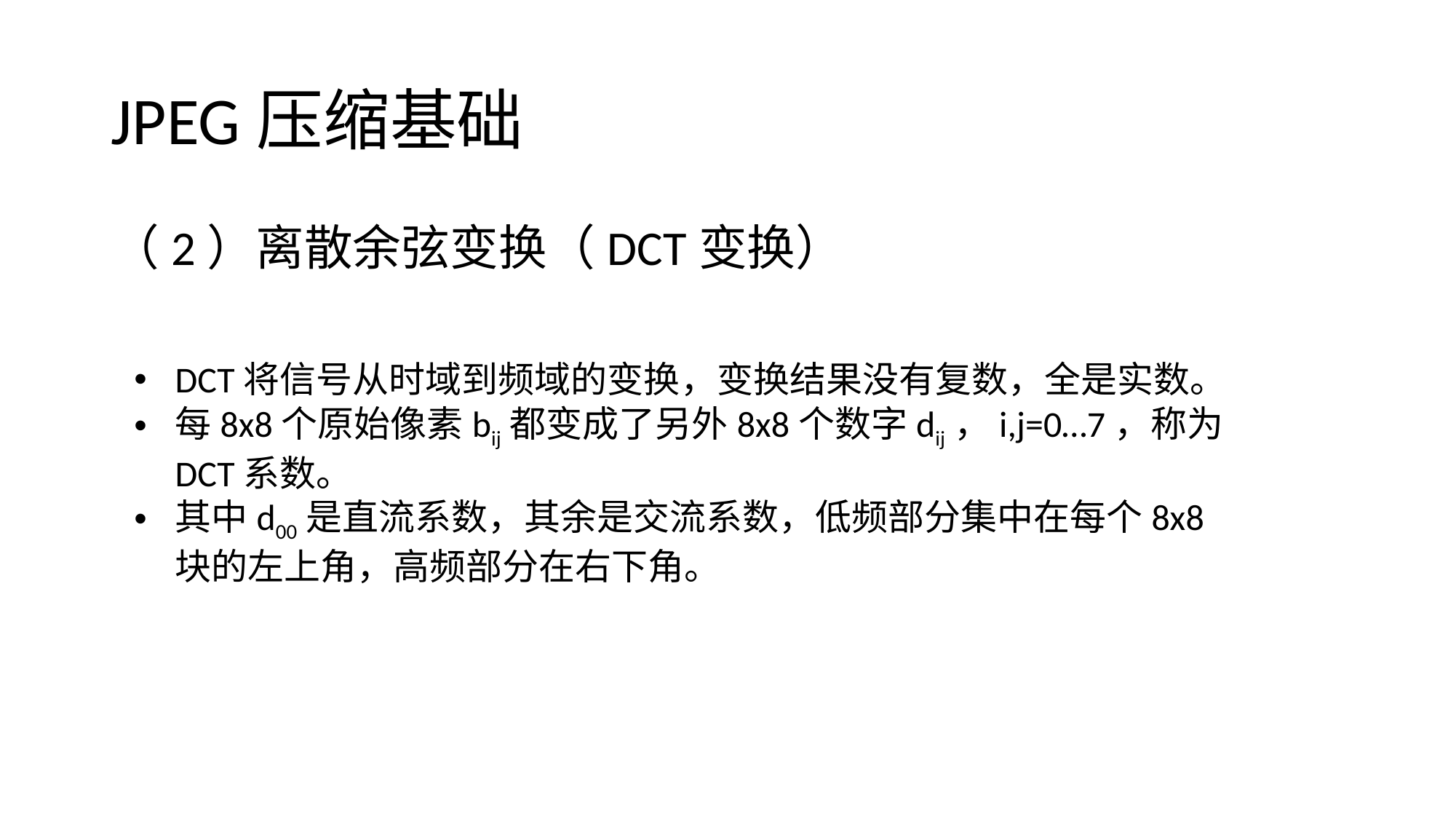

# JPEG压缩基础
（2）离散余弦变换（DCT变换）
DCT将信号从时域到频域的变换，变换结果没有复数，全是实数。
每8x8个原始像素bij都变成了另外8x8个数字dij，i,j=0…7，称为DCT系数。
其中d00是直流系数，其余是交流系数，低频部分集中在每个8x8块的左上角，高频部分在右下角。